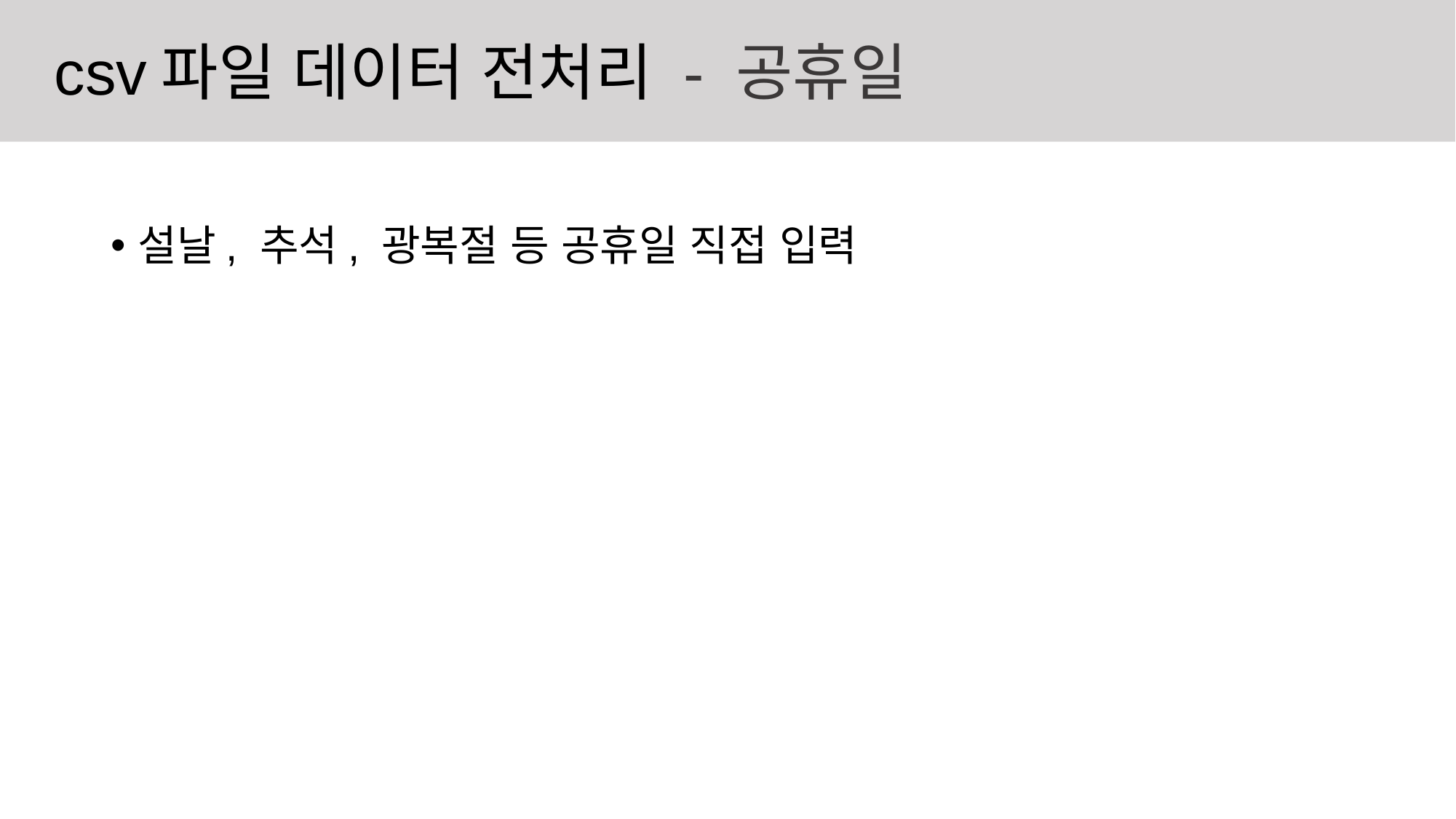

csv파일 데이터 전처리 - 공휴일

설날, 추석, 광복절 등 공휴일 직접 입력